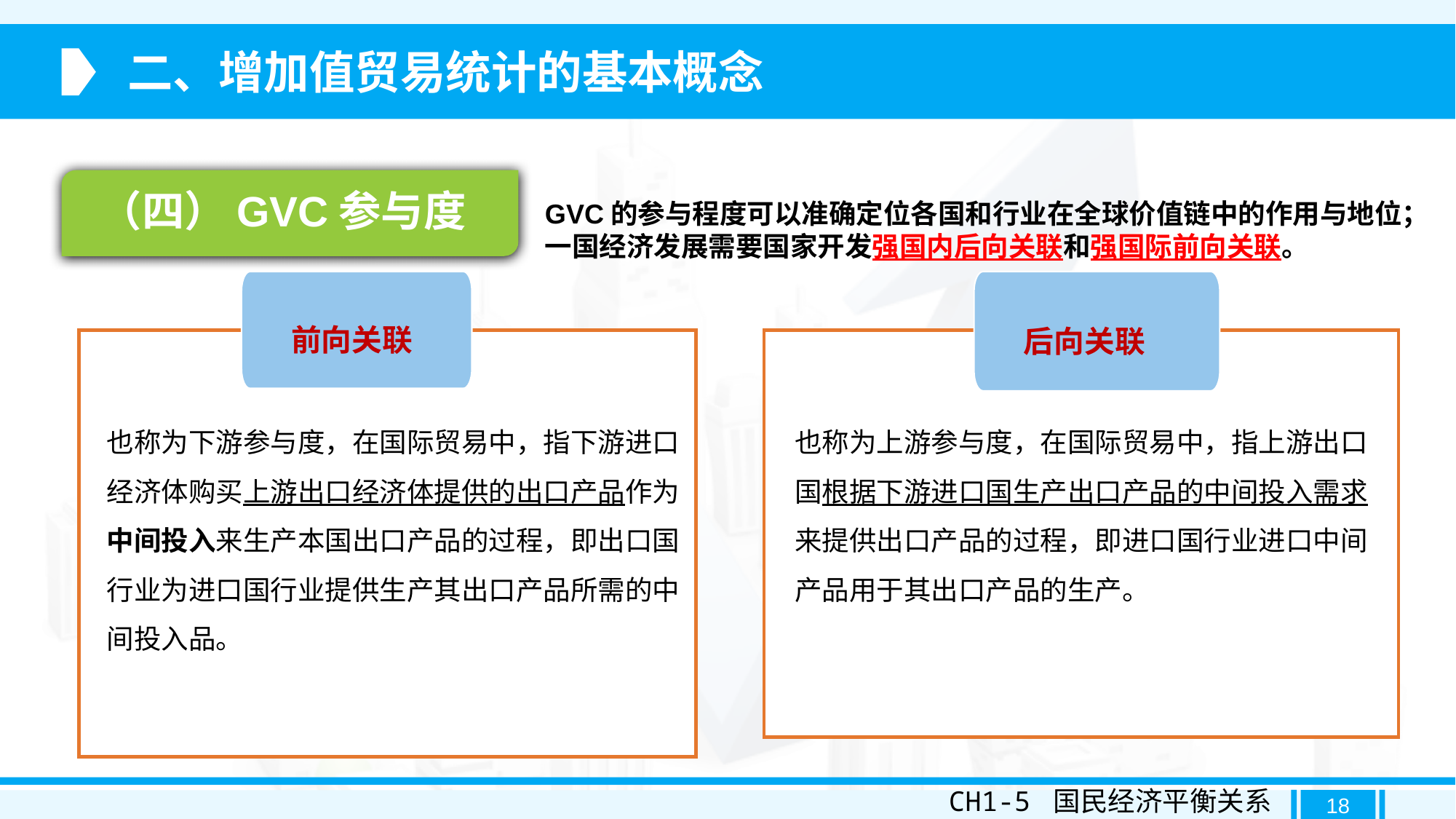

二、增加值贸易统计的基本概念

（四）GVC参与度
GVC的参与程度可以准确定位各国和行业在全球价值链中的作用与地位；一国经济发展需要国家开发强国内后向关联和强国际前向关联。
前向关联
后向关联

也称为下游参与度，在国际贸易中，指下游进口经济体购买上游出口经济体提供的出口产品作为中间投入来生产本国出口产品的过程，即出口国行业为进口国行业提供生产其出口产品所需的中间投入品。
也称为上游参与度，在国际贸易中，指上游出口国根据下游进口国生产出口产品的中间投入需求来提供出口产品的过程，即进口国行业进口中间产品用于其出口产品的生产。
CH1-5 国民经济平衡关系
18